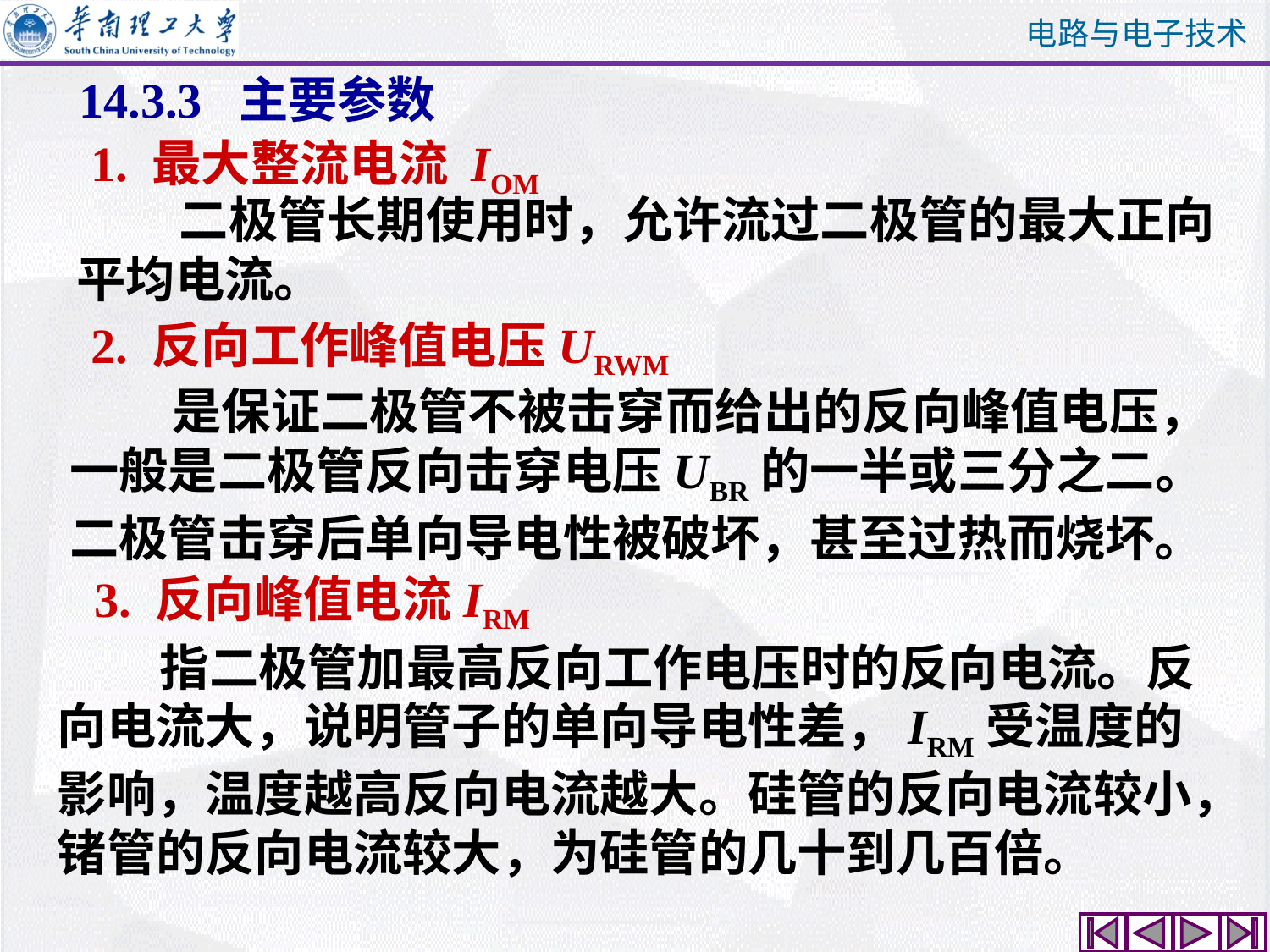

14.3.3  主要参数
1. 最大整流电流 IOM
 二极管长期使用时，允许流过二极管的最大正向平均电流。
2. 反向工作峰值电压URWM
 是保证二极管不被击穿而给出的反向峰值电压，一般是二极管反向击穿电压UBR的一半或三分之二。二极管击穿后单向导电性被破坏，甚至过热而烧坏。
3. 反向峰值电流IRM
 指二极管加最高反向工作电压时的反向电流。反向电流大，说明管子的单向导电性差，IRM受温度的影响，温度越高反向电流越大。硅管的反向电流较小，锗管的反向电流较大，为硅管的几十到几百倍。